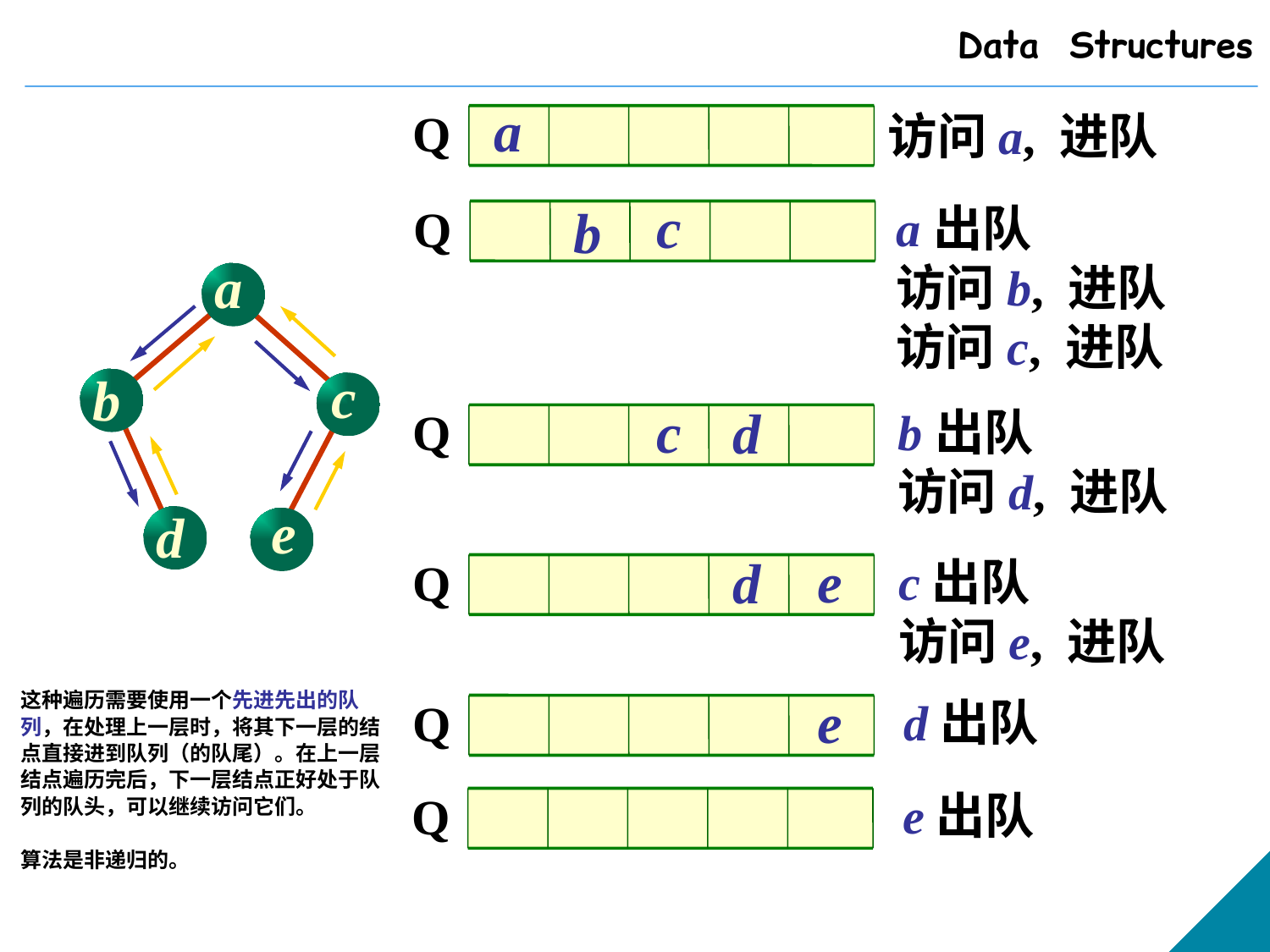

a
Q

访问a, 进队
c
a出队
访问b, 进队
访问c, 进队
b
Q

a

c
b

e
d

c
d
b出队
访问d, 进队
Q

e
d
c出队
访问e, 进队
Q

这种遍历需要使用一个先进先出的队列，在处理上一层时，将其下一层的结点直接进到队列（的队尾）。在上一层结点遍历完后，下一层结点正好处于队列的队头，可以继续访问它们。

算法是非递归的。
e
d出队
Q

e出队
Q